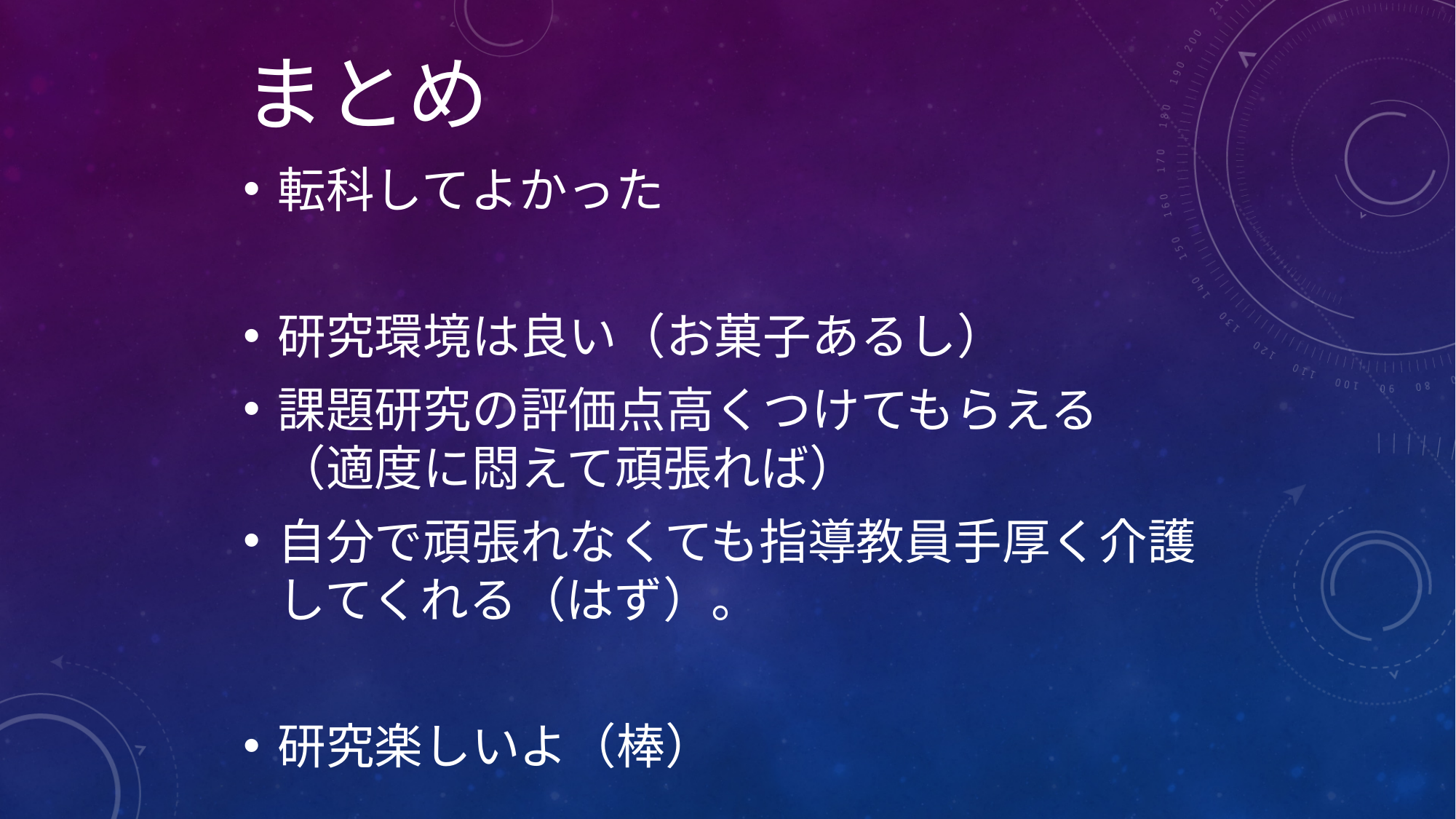

# まとめ
転科してよかった

研究環境は良い（お菓子あるし）
課題研究の評価点高くつけてもらえる
（適度に悶えて頑張れば）
自分で頑張れなくても指導教員手厚く介護してくれる（はず）。

研究楽しいよ（棒）